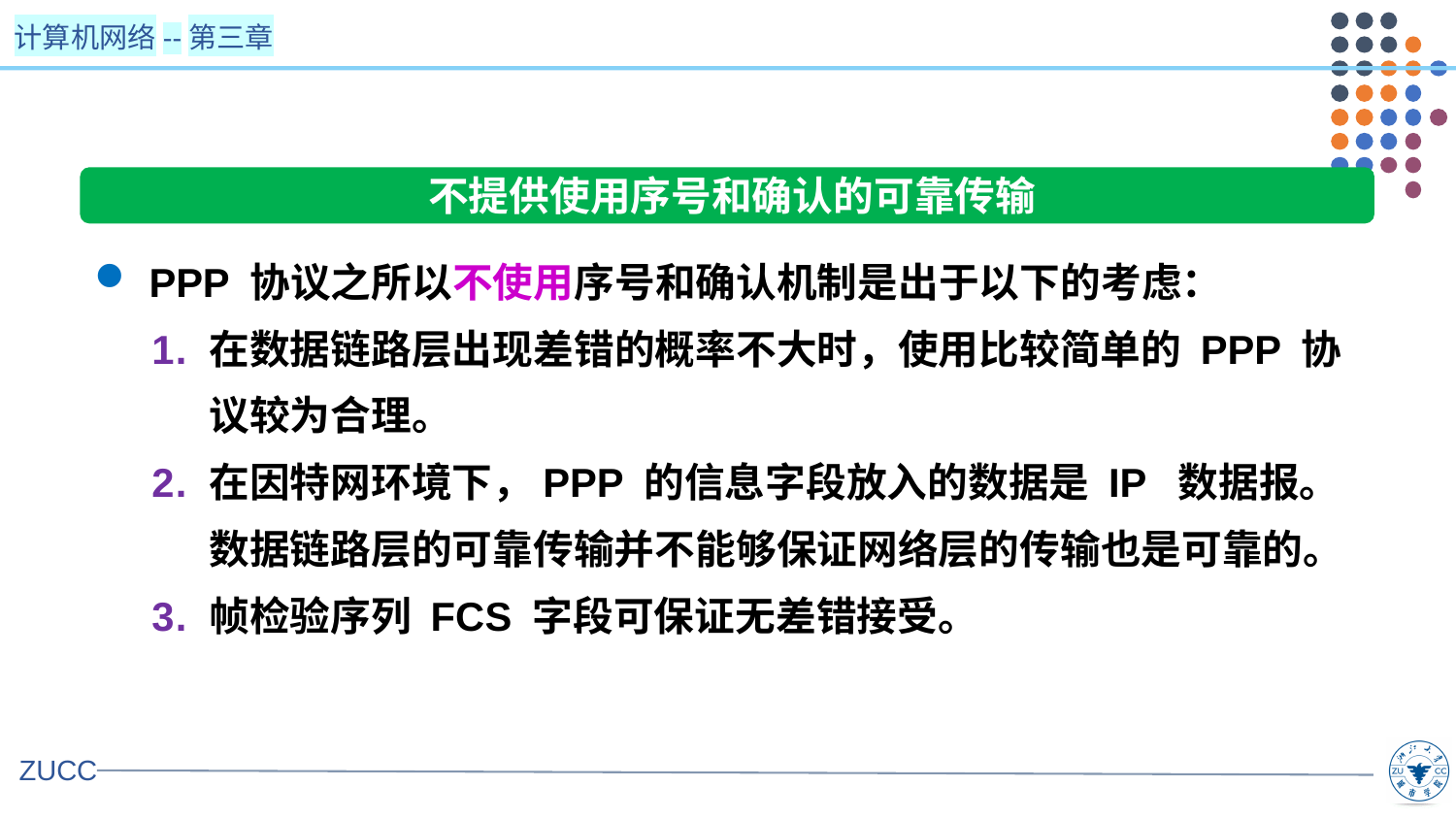

不提供使用序号和确认的可靠传输

PPP 协议之所以不使用序号和确认机制是出于以下的考虑：
在数据链路层出现差错的概率不大时，使用比较简单的 PPP 协议较为合理。
在因特网环境下，PPP 的信息字段放入的数据是 IP  数据报。数据链路层的可靠传输并不能够保证网络层的传输也是可靠的。
帧检验序列 FCS 字段可保证无差错接受。